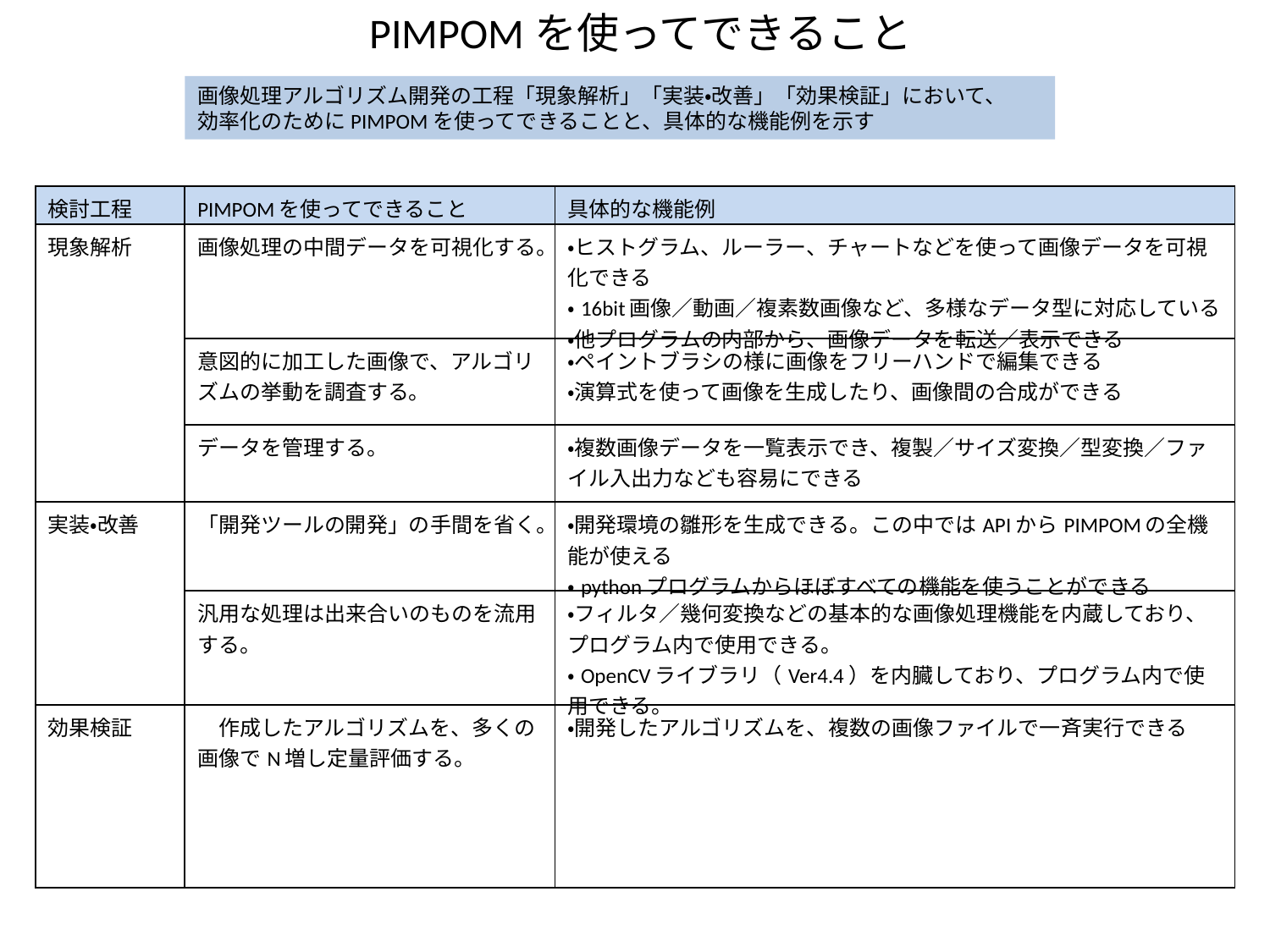

PIMPOMを使ってできること
画像処理アルゴリズム開発の工程「現象解析」「実装・改善」「効果検証」において、
効率化のためにPIMPOMを使ってできることと、具体的な機能例を示す
| 検討工程 | PIMPOMを使ってできること | 具体的な機能例 |
| --- | --- | --- |
| 現象解析 | 画像処理の中間データを可視化する。 | ・ヒストグラム、ルーラー、チャートなどを使って画像データを可視化できる ・16bit画像／動画／複素数画像など、多様なデータ型に対応している ・他プログラムの内部から、画像データを転送／表示できる |
|  | 意図的に加工した画像で、アルゴリズムの挙動を調査する。 | ・ペイントブラシの様に画像をフリーハンドで編集できる ・演算式を使って画像を生成したり、画像間の合成ができる |
|  | データを管理する。 | ・複数画像データを一覧表示でき、複製／サイズ変換／型変換／ファイル入出力なども容易にできる |
| 実装・改善 | 「開発ツールの開発」の手間を省く。 | ・開発環境の雛形を生成できる。この中ではAPIからPIMPOMの全機能が使える ・pythonプログラムからほぼすべての機能を使うことができる |
|  | 汎用な処理は出来合いのものを流用する。 | ・フィルタ／幾何変換などの基本的な画像処理機能を内蔵しており、プログラム内で使用できる。 ・OpenCVライブラリ（Ver4.4）を内臓しており、プログラム内で使用できる。 |
| 効果検証 | 作成したアルゴリズムを、多くの画像でN増し定量評価する。 | ・開発したアルゴリズムを、複数の画像ファイルで一斉実行できる |